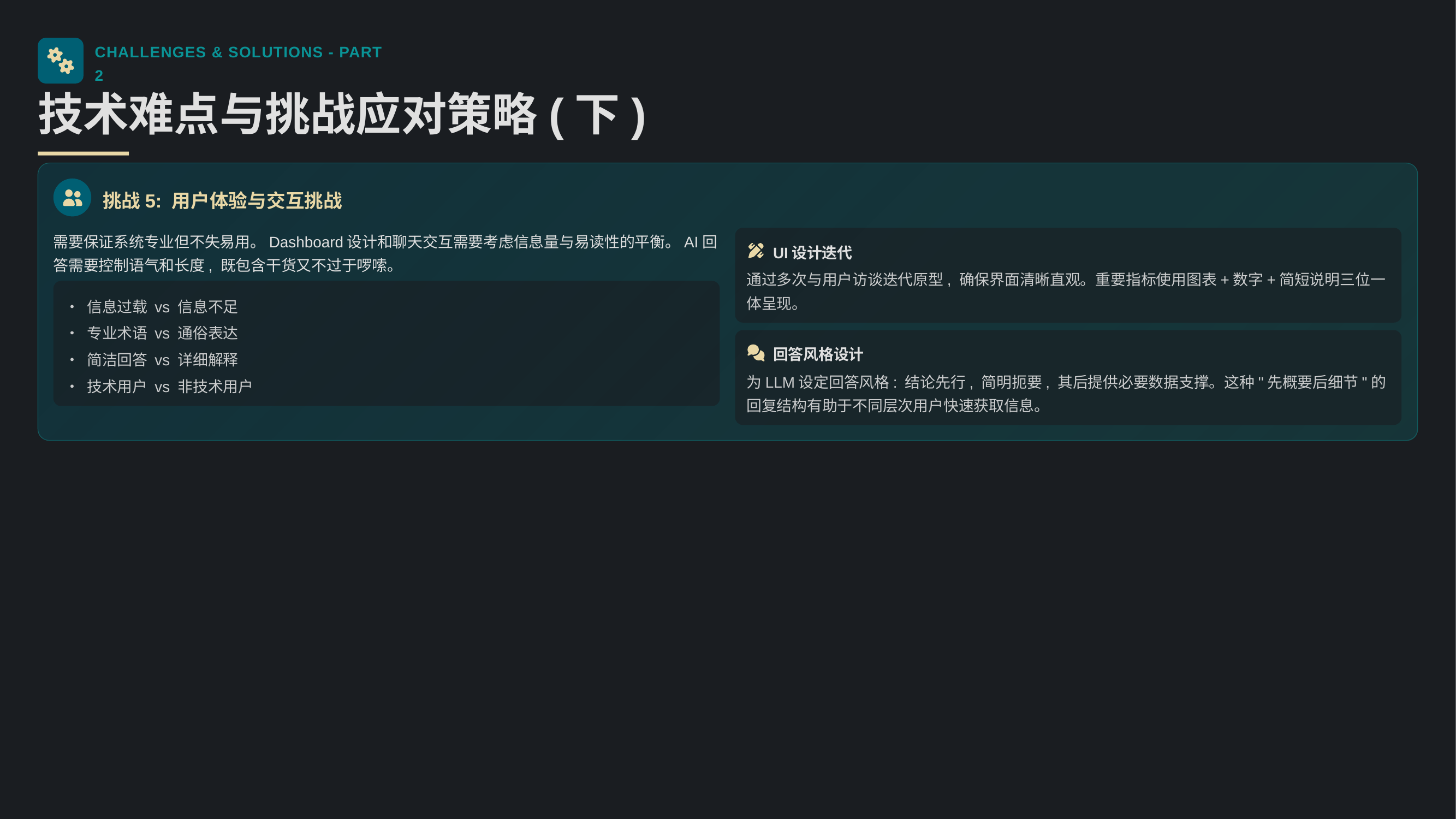

CHALLENGES & SOLUTIONS - PART 2
技术难点与挑战应对策略(下)

挑战5: 用户体验与交互挑战

需要保证系统专业但不失易用。Dashboard设计和聊天交互需要考虑信息量与易读性的平衡。AI回答需要控制语气和长度, 既包含干货又不过于啰嗦。

UI设计迭代

通过多次与用户访谈迭代原型, 确保界面清晰直观。重要指标使用图表+数字+简短说明三位一体呈现。

• 信息过载 vs 信息不足
• 专业术语 vs 通俗表达

回答风格设计
• 简洁回答 vs 详细解释

为LLM设定回答风格: 结论先行, 简明扼要, 其后提供必要数据支撑。这种"先概要后细节"的回复结构有助于不同层次用户快速获取信息。
• 技术用户 vs 非技术用户